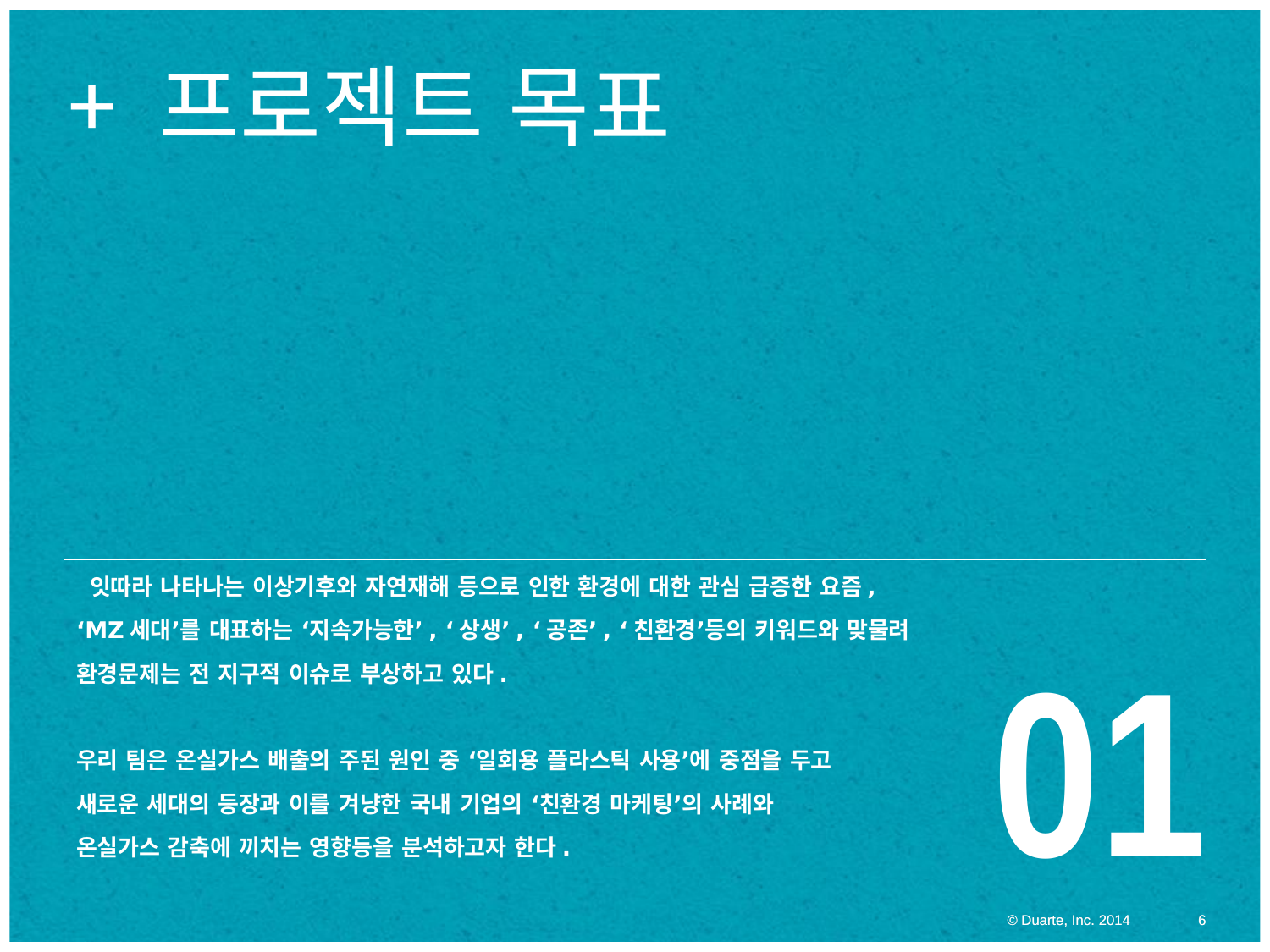

# 프로젝트 목표
 잇따라 나타나는 이상기후와 자연재해 등으로 인한 환경에 대한 관심 급증한 요즘,
‘MZ세대’를 대표하는 ‘지속가능한’, ‘상생’, ‘공존’, ‘친환경’등의 키워드와 맞물려
환경문제는 전 지구적 이슈로 부상하고 있다.

우리 팀은 온실가스 배출의 주된 원인 중 ‘일회용 플라스틱 사용’에 중점을 두고
새로운 세대의 등장과 이를 겨냥한 국내 기업의 ‘친환경 마케팅’의 사례와
온실가스 감축에 끼치는 영향등을 분석하고자 한다.

01